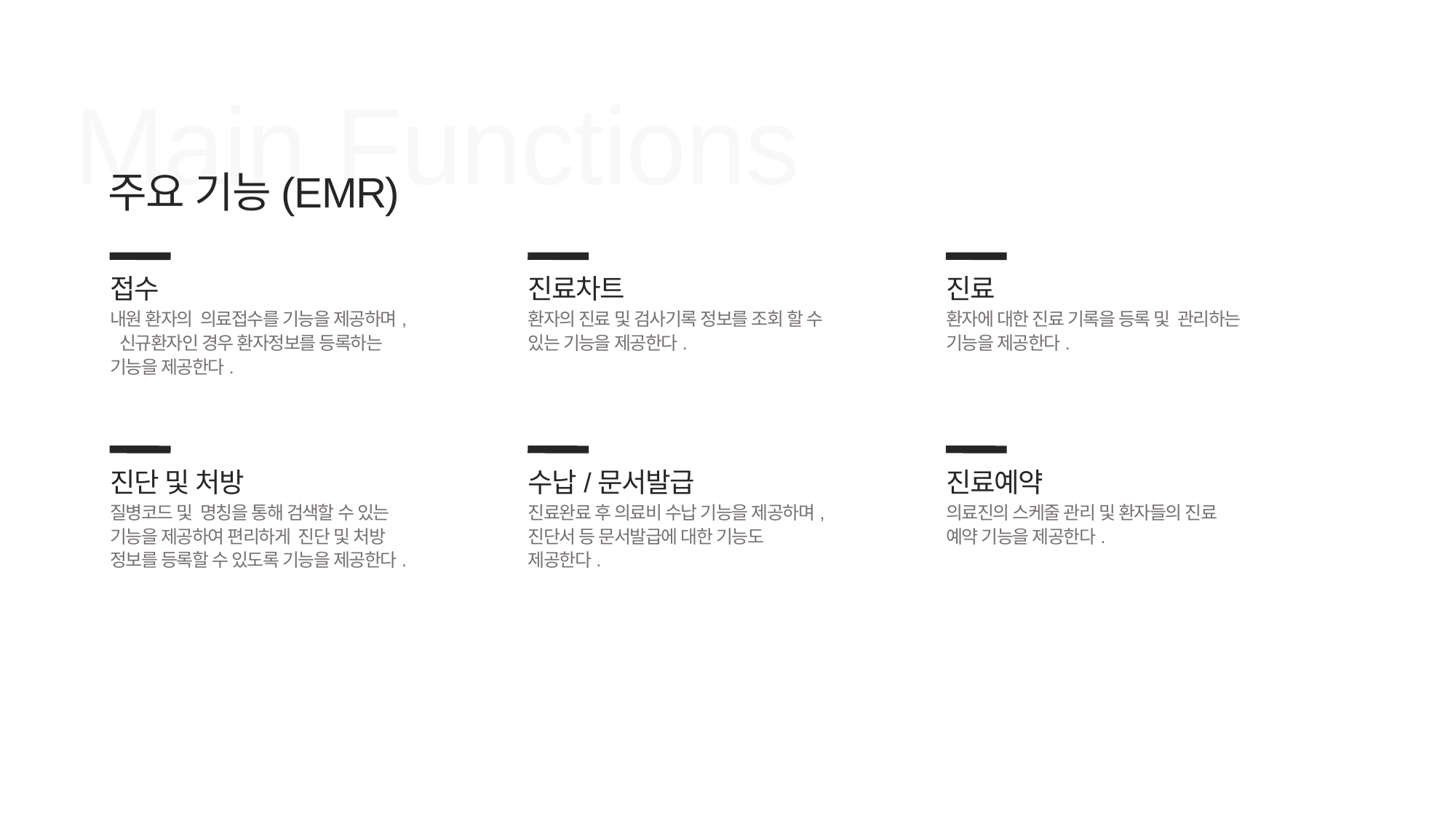

Main Functions

주요 기능(EMR)
접수
내원 환자의  의료접수를 기능을 제공하며,  신규환자인 경우 환자정보를 등록하는 기능을 제공한다.
진료차트
환자의 진료 및 검사기록 정보를 조회 할 수 있는 기능을 제공한다.
진료
환자에 대한 진료 기록을 등록 및  관리하는 기능을 제공한다.
진단 및 처방
질병코드 및  명칭을 통해 검색할 수 있는 기능을 제공하여 편리하게  진단 및 처방 정보를 등록할 수 있도록 기능을 제공한다.
수납/문서발급
진료완료 후 의료비 수납 기능을 제공하며, 진단서 등 문서발급에 대한 기능도 제공한다.
진료예약
의료진의 스케줄 관리 및 환자들의 진료 예약 기능을 제공한다.